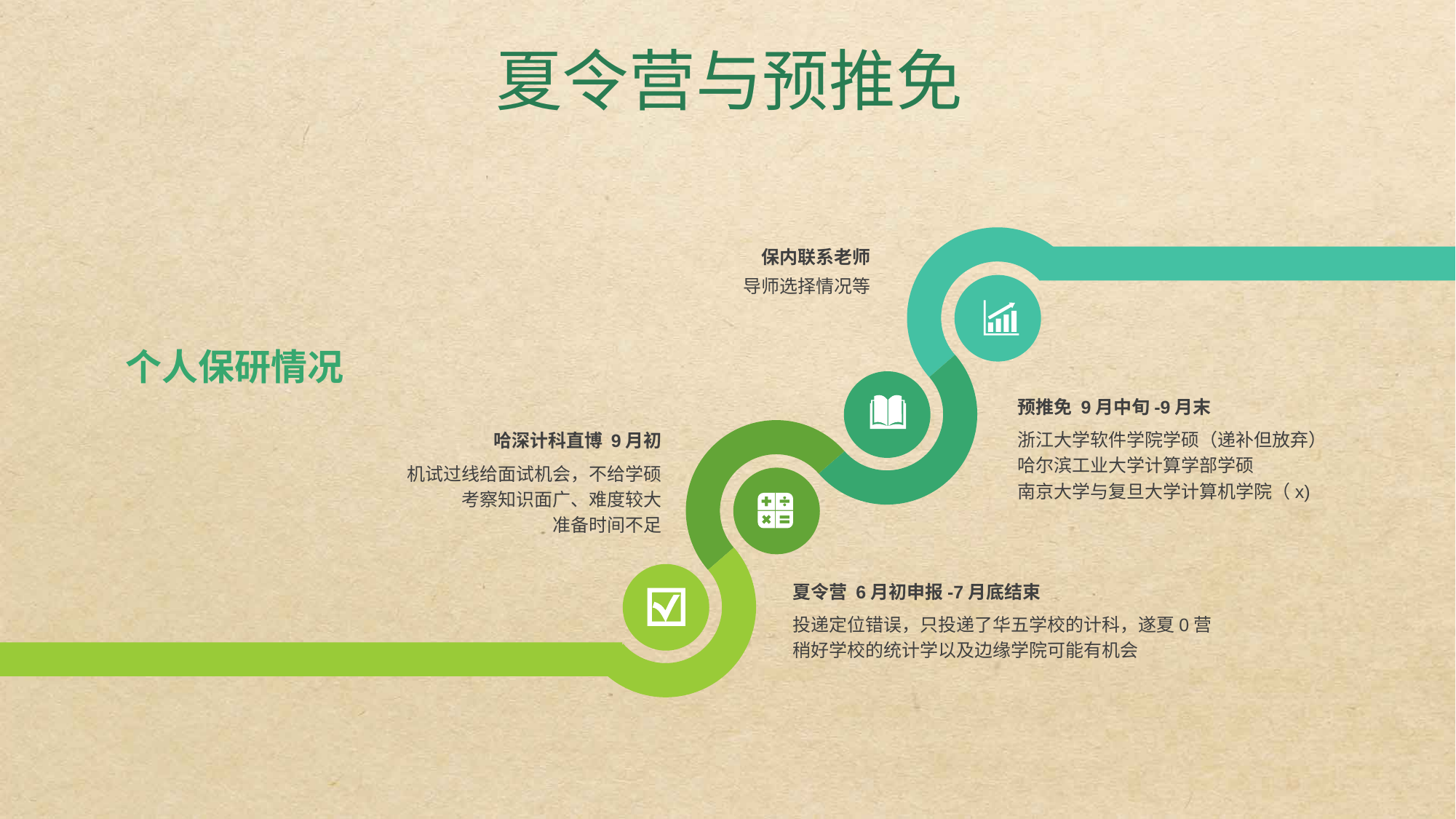

夏令营与预推免

保内联系老师
导师选择情况等

个人保研情况
预推免 9月中旬-9月末
浙江大学软件学院学硕（递补但放弃）
哈尔滨工业大学计算学部学硕
南京大学与复旦大学计算机学院（x)

哈深计科直博 9月初
机试过线给面试机会，不给学硕
考察知识面广、难度较大
准备时间不足

夏令营 6月初申报-7月底结束
投递定位错误，只投递了华五学校的计科，遂夏0营
稍好学校的统计学以及边缘学院可能有机会